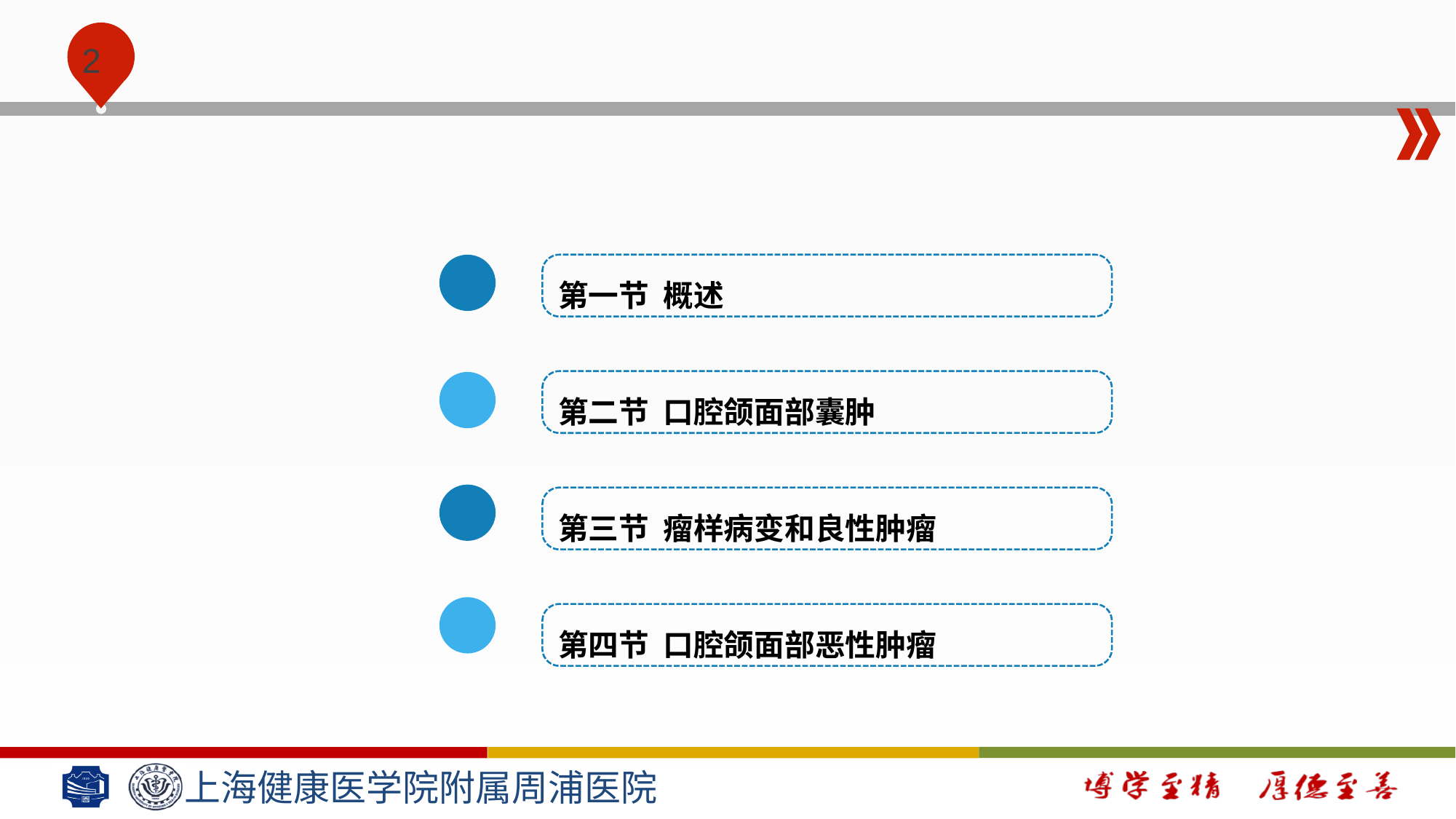

#

第一节  概述
第二节  口腔颌面部囊肿

第三节  瘤样病变和良性肿瘤

第四节  口腔颌面部恶性肿瘤